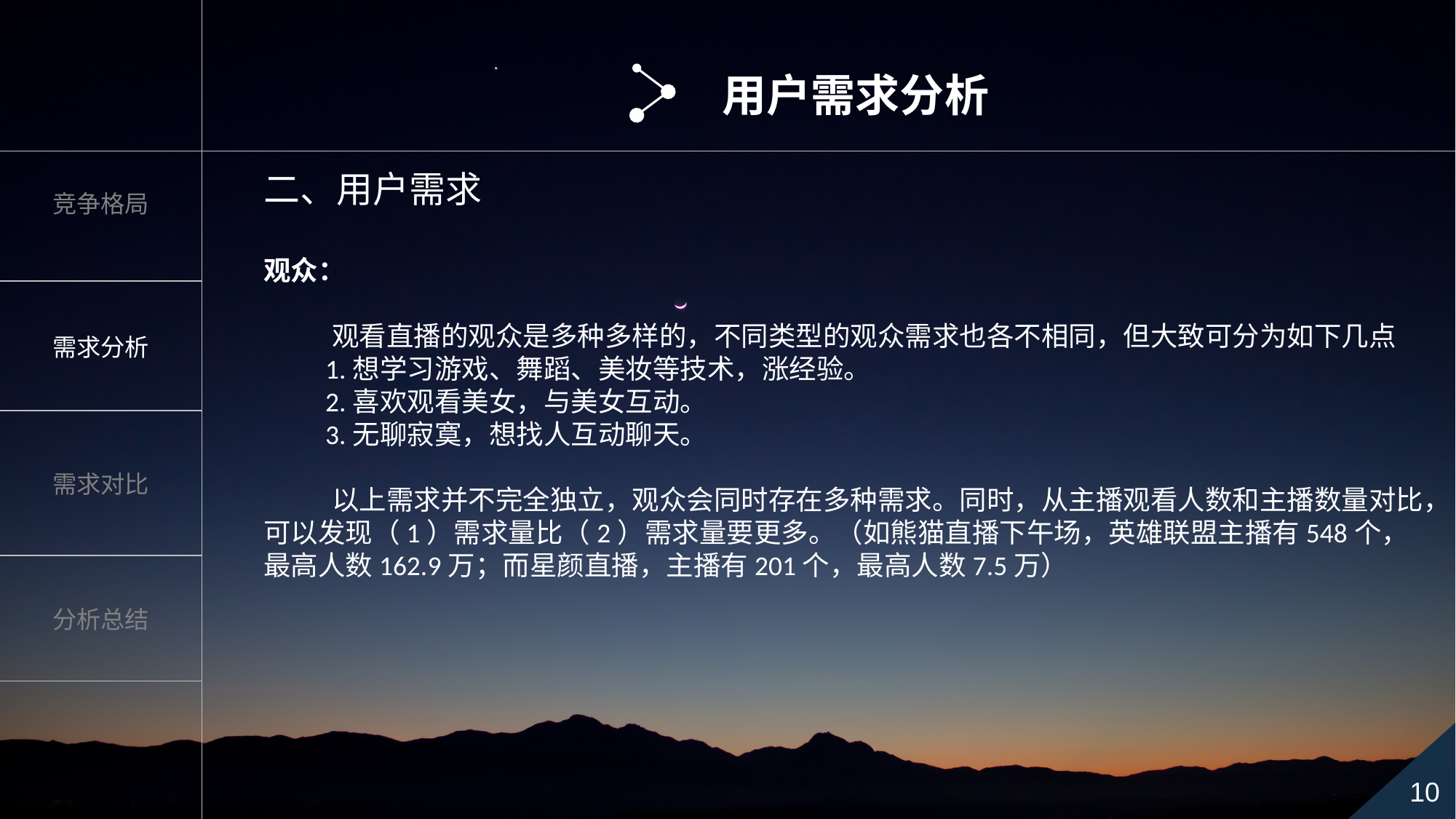

用户需求分析
二、用户需求

观众：

          观看直播的观众是多种多样的，不同类型的观众需求也各不相同，但大致可分为如下几点
          1.想学习游戏、舞蹈、美妆等技术，涨经验。
          2.喜欢观看美女，与美女互动。
          3.无聊寂寞，想找人互动聊天。

          以上需求并不完全独立，观众会同时存在多种需求。同时，从主播观看人数和主播数量对比，可以发现（1）需求量比（2）需求量要更多。（如熊猫直播下午场，英雄联盟主播有548个，最高人数162.9万；而星颜直播，主播有201个，最高人数7.5万）